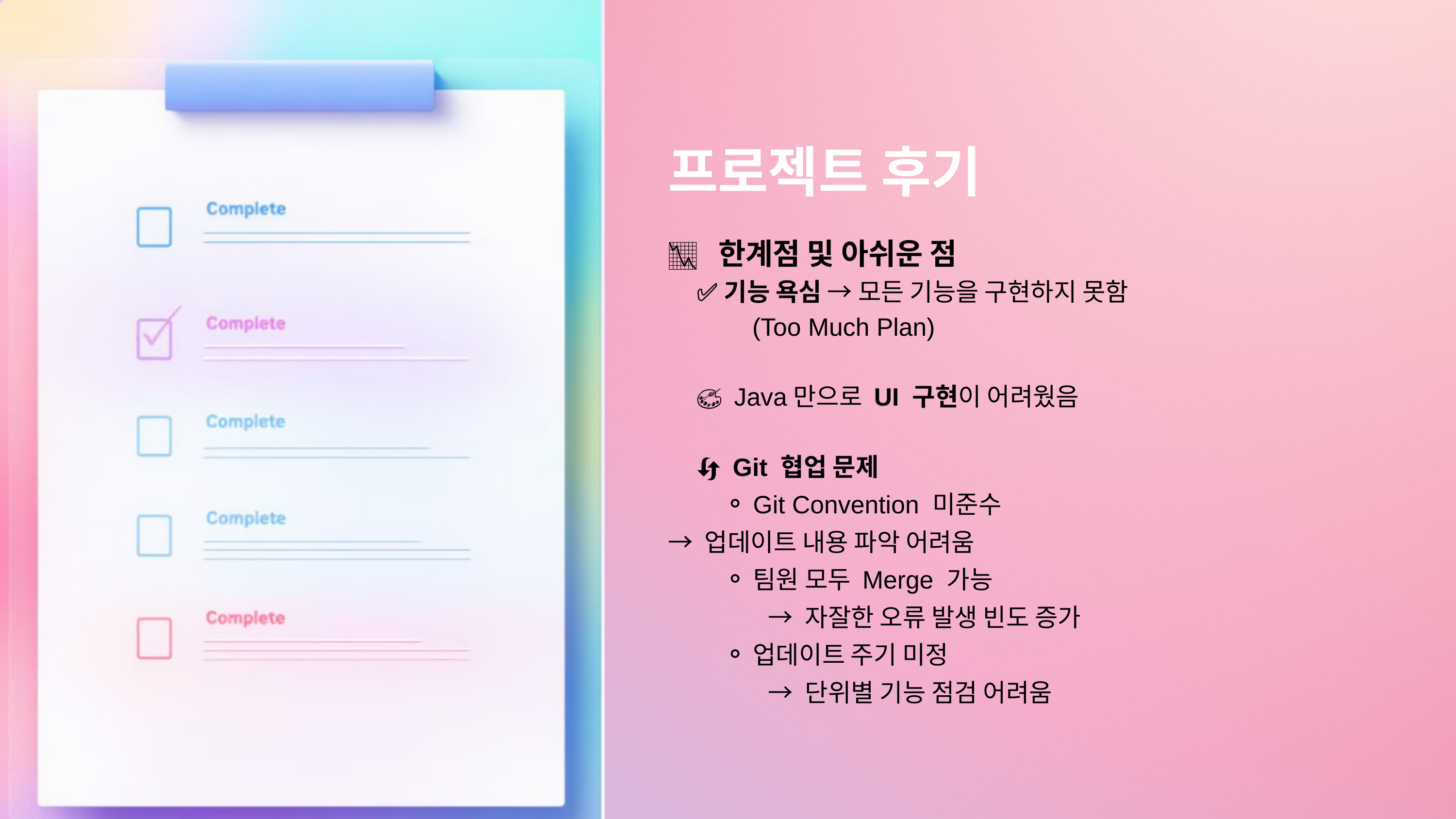

프로젝트 후기
📉  한계점 및 아쉬운 점
ㅤ ✅ 기능 욕심 → 모든 기능을 구현하지 못함
            (Too Much Plan)

ㅤ 🎨 Java만으로 UI 구현이 어려웠음

ㅤ 🔄 Git 협업 문제
Git Convention 미준수
→ 업데이트 내용 파악 어려움
팀원 모두 Merge 가능
                  → 자잘한 오류 발생 빈도 증가
업데이트 주기 미정
                  → 단위별 기능 점검 어려움